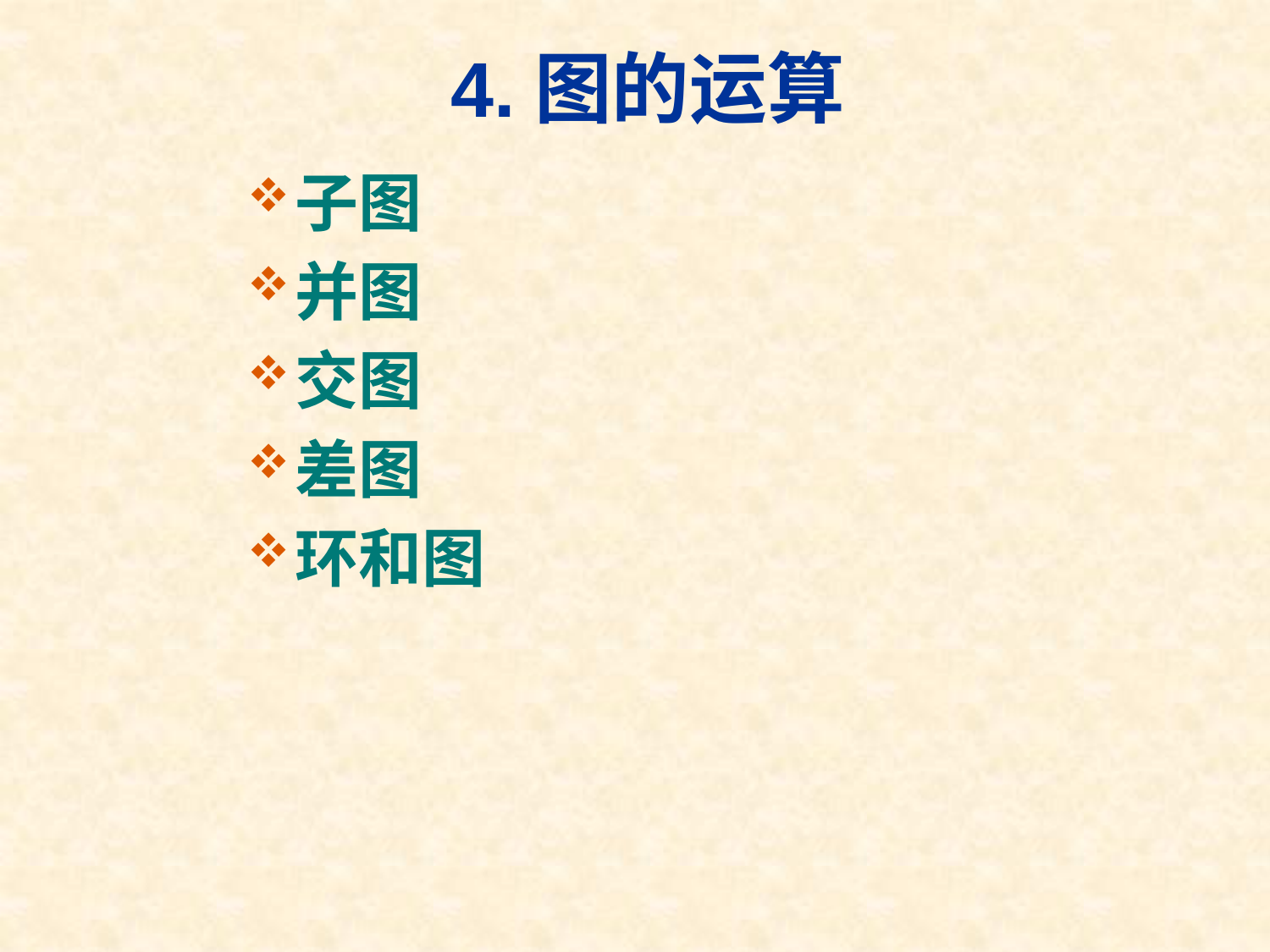

# 4.图的运算
子图
并图
交图
差图
环和图